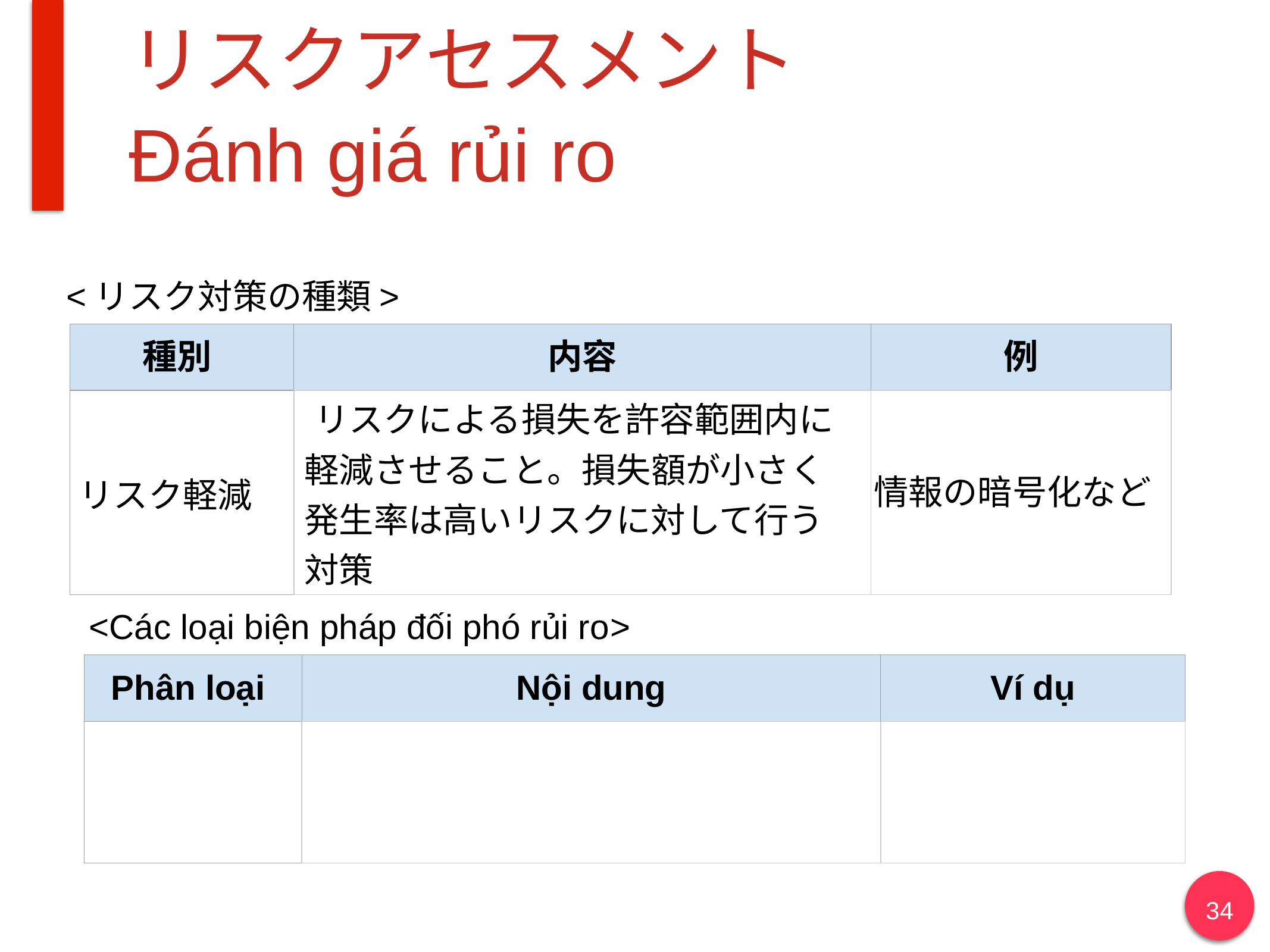

# リスクアセスメント Đánh giá rủi ro

<リスク対策の種類>
| 種別 | 内容 | 例 |
| --- | --- | --- |
| リスク軽減 | リスクによる損失を許容範囲内に 軽減させること。損失額が小さく 発生率は高いリスクに対して行う 対策 | 情報の暗号化など |

<Các loại biện pháp đối phó rủi ro>
| Phân loại | Nội dung | Ví dụ |
| --- | --- | --- |
|  |  |  |
34